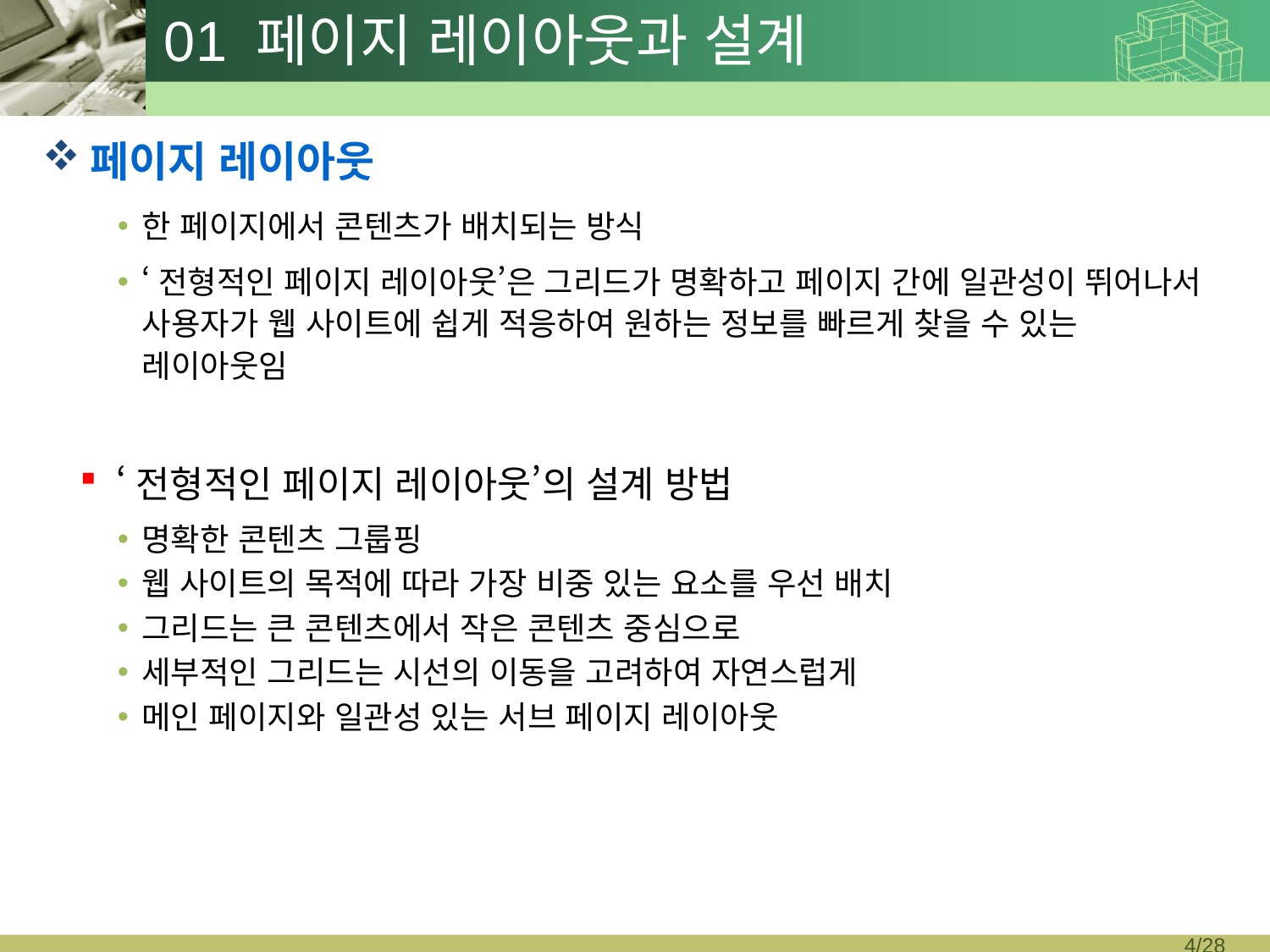

# 01 페이지 레이아웃과 설계
페이지 레이아웃
한 페이지에서 콘텐츠가 배치되는 방식
‘전형적인 페이지 레이아웃’은 그리드가 명확하고 페이지 간에 일관성이 뛰어나서 사용자가 웹 사이트에 쉽게 적응하여 원하는 정보를 빠르게 찾을 수 있는 레이아웃임

‘전형적인 페이지 레이아웃’의 설계 방법
명확한 콘텐츠 그룹핑
웹 사이트의 목적에 따라 가장 비중 있는 요소를 우선 배치
그리드는 큰 콘텐츠에서 작은 콘텐츠 중심으로
세부적인 그리드는 시선의 이동을 고려하여 자연스럽게
메인 페이지와 일관성 있는 서브 페이지 레이아웃